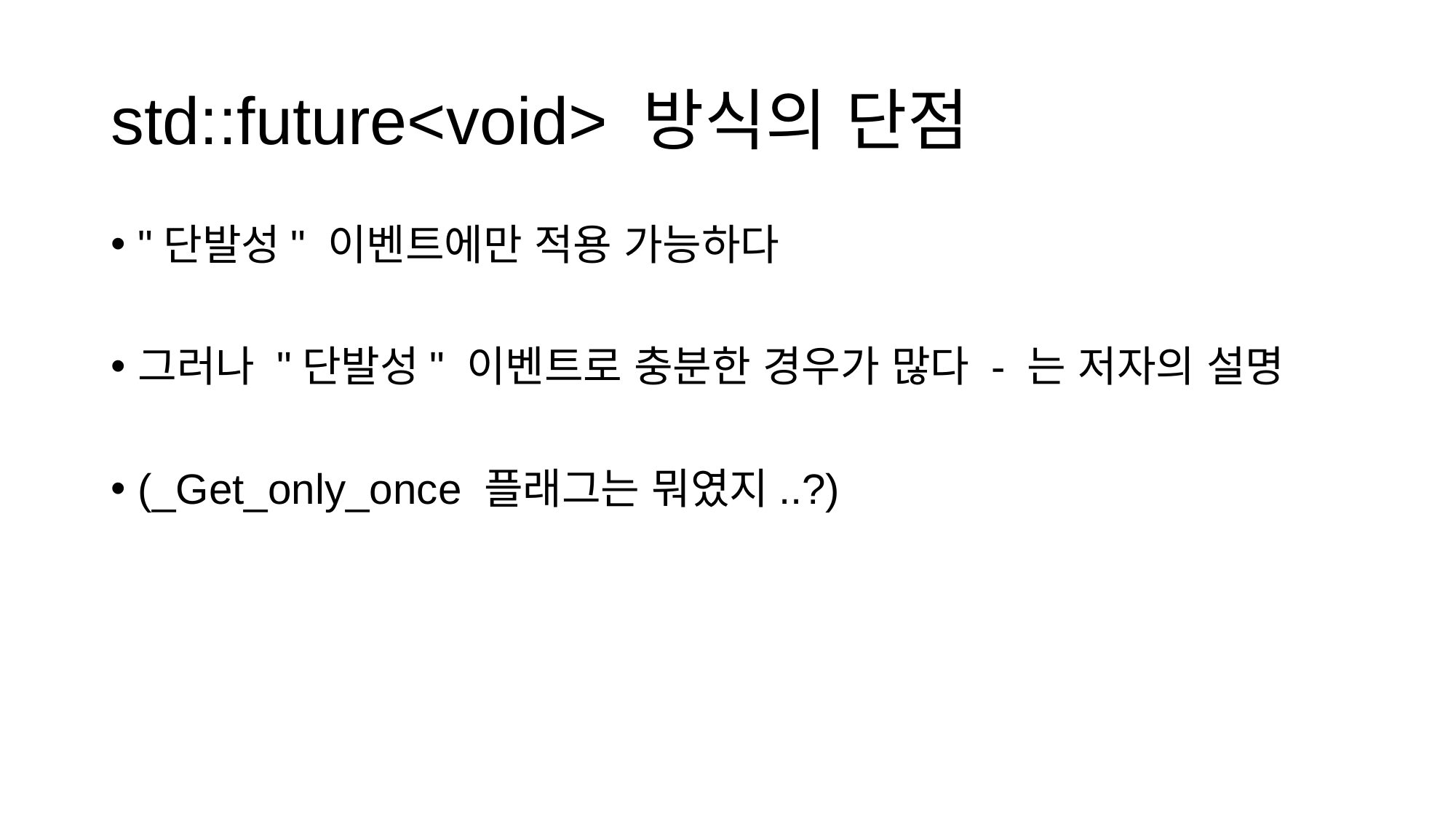

# std::future<void> 방식의 단점
"단발성" 이벤트에만 적용 가능하다

그러나 "단발성" 이벤트로 충분한 경우가 많다 - 는 저자의 설명

(_Get_only_once 플래그는 뭐였지..?)